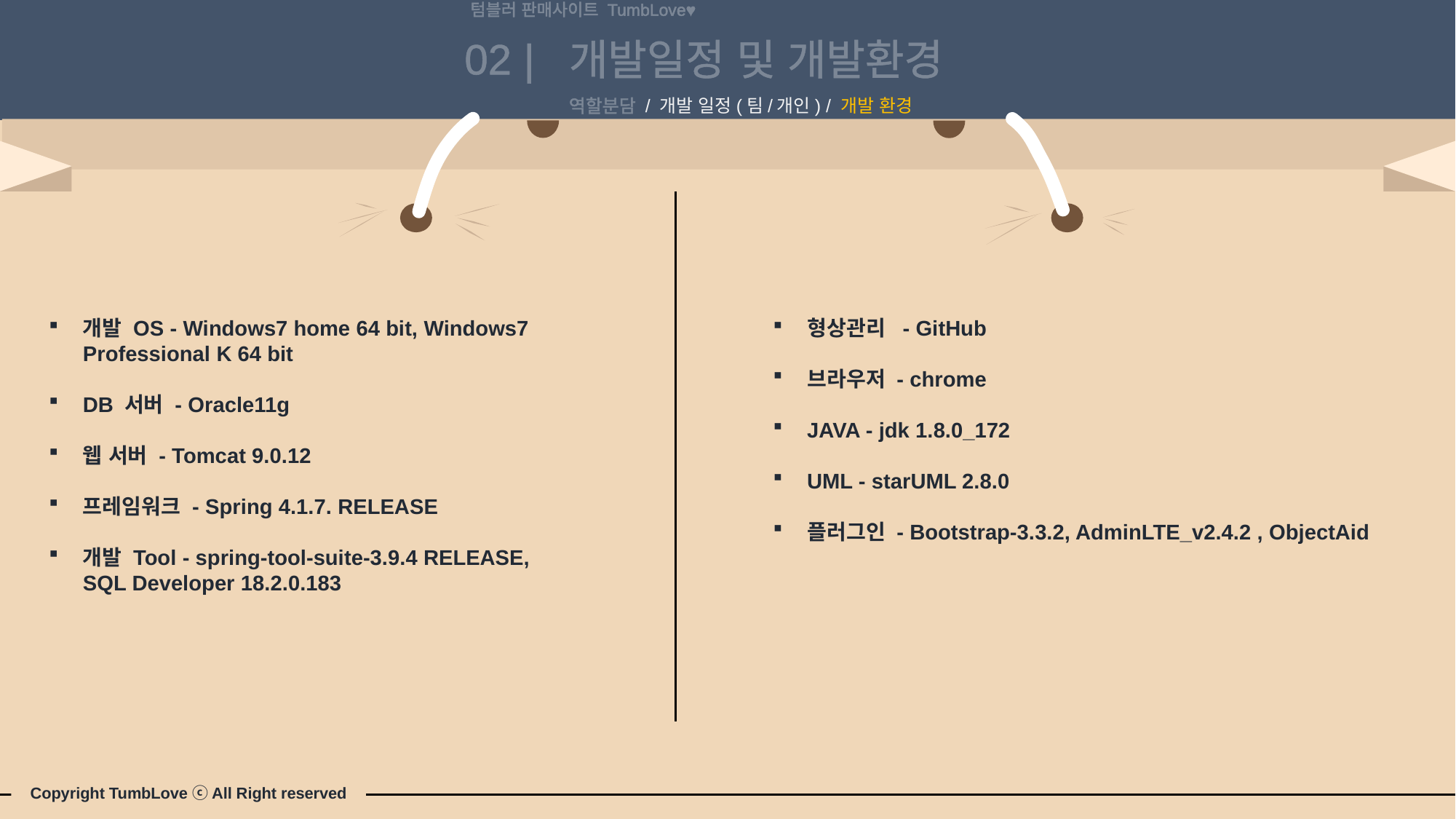

텀블러 판매사이트 TumbLove♥
02 |
개발일정 및 개발환경
역할분담 / 개발 일정(팀/개인) / 개발 환경

개발 OS - Windows7 home 64 bit, Windows7 Professional K 64 bit

DB 서버 - Oracle11g

웹 서버 - Tomcat 9.0.12

프레임워크 - Spring 4.1.7. RELEASE

개발 Tool - spring-tool-suite-3.9.4 RELEASE, SQL Developer 18.2.0.183

형상관리  - GitHub

브라우저 - chrome

JAVA - jdk 1.8.0_172

UML - starUML 2.8.0

플러그인 - Bootstrap-3.3.2, AdminLTE_v2.4.2 , ObjectAid

Copyright TumbLove ⓒ All Right reserved